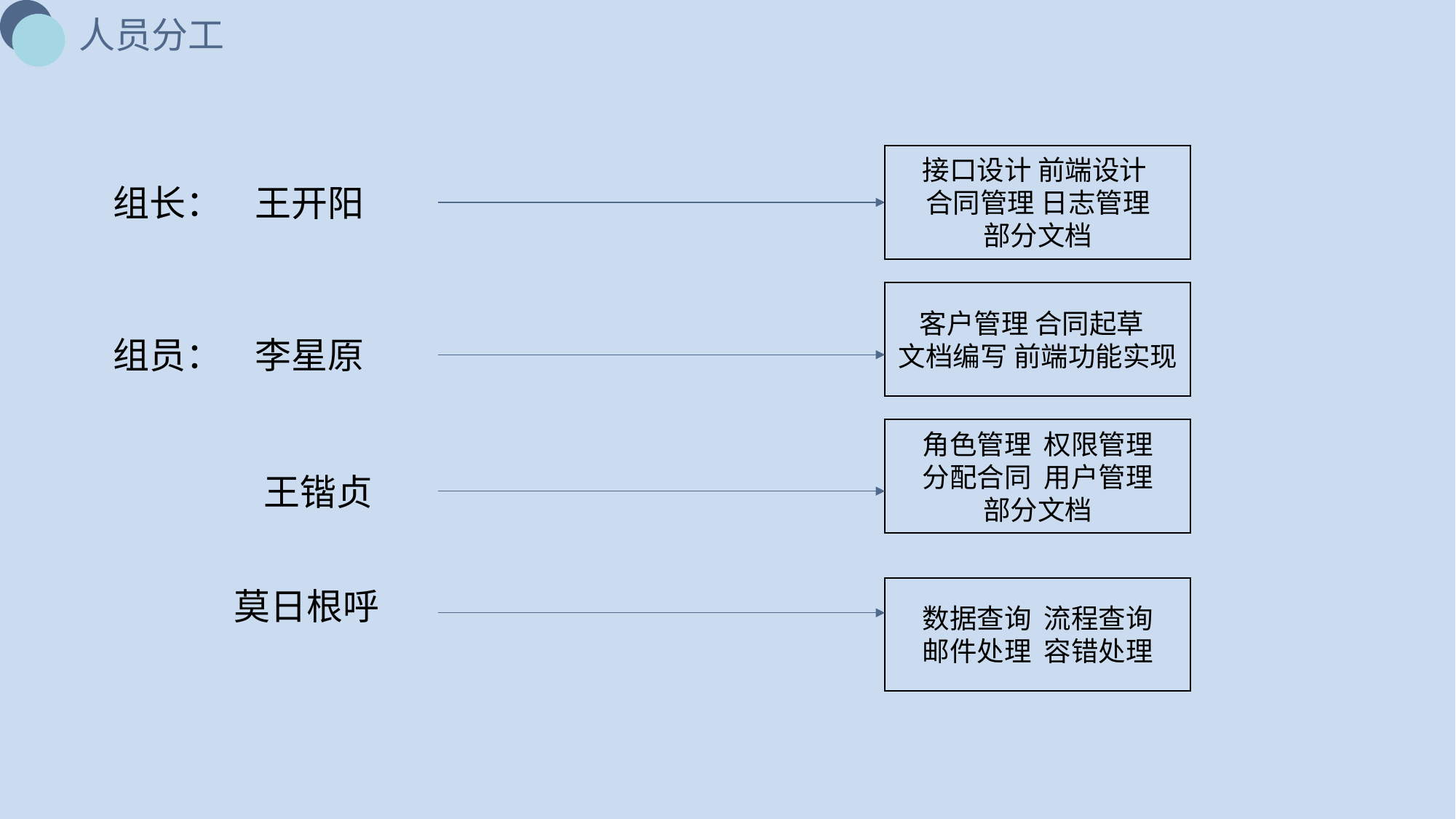

人员分工

接口设计 前端设计
合同管理 日志管理
部分文档
组长：    王开阳
客户管理 合同起草
文档编写 前端功能实现
组员：    李星原
角色管理  权限管理
分配合同  用户管理
部分文档
	    王锴贞
       莫日根呼
数据查询  流程查询
邮件处理  容错处理